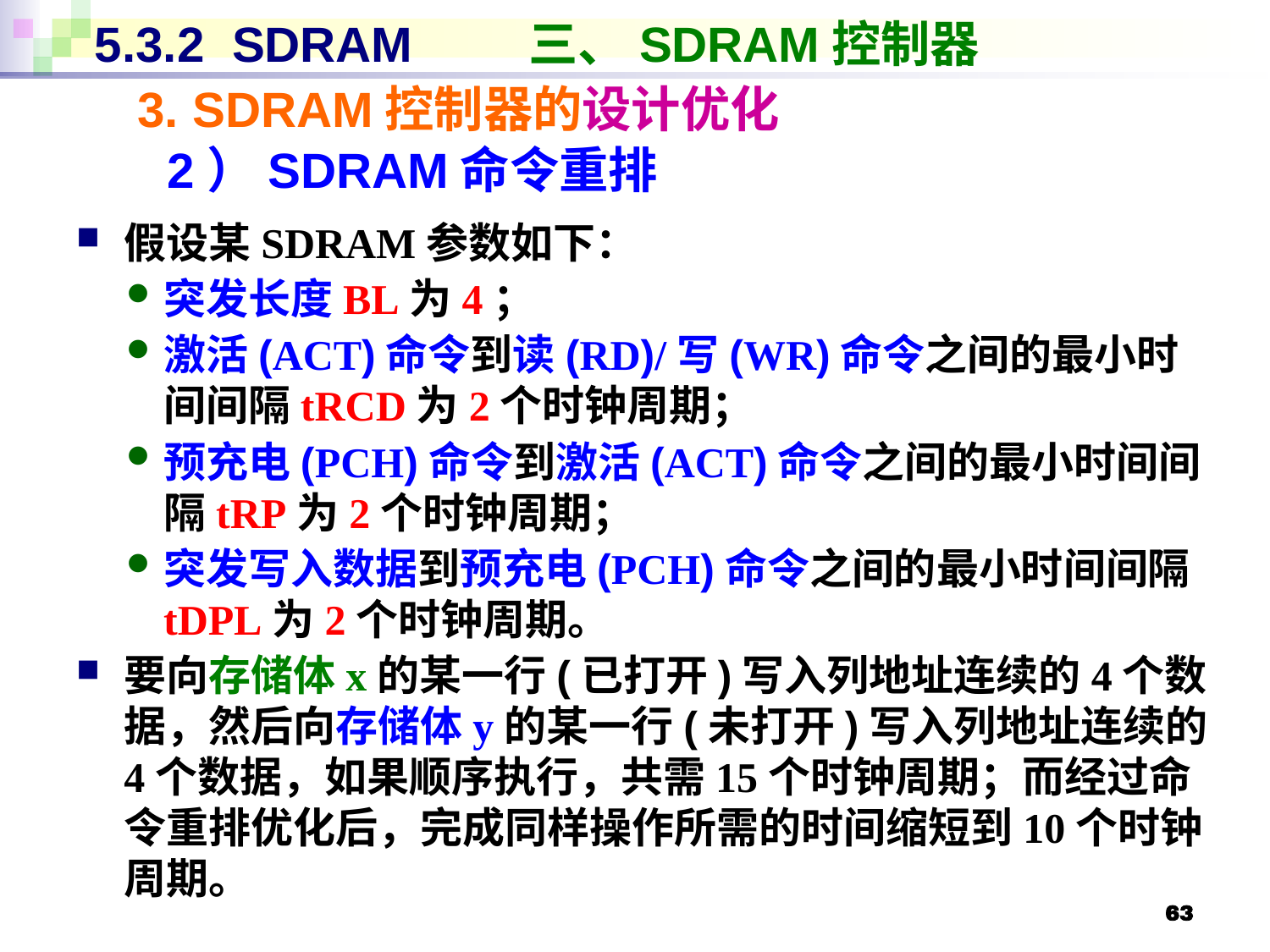

# 5.3.2  SDRAM	   三、SDRAM控制器
3. SDRAM控制器的设计优化
2）SDRAM命令重排
假设某SDRAM参数如下：
突发长度BL为4；
激活(ACT)命令到读(RD)/写(WR)命令之间的最小时间间隔tRCD为2个时钟周期；
预充电(PCH)命令到激活(ACT)命令之间的最小时间间隔tRP为2个时钟周期；
突发写入数据到预充电(PCH)命令之间的最小时间间隔tDPL为2个时钟周期。
要向存储体x的某一行(已打开)写入列地址连续的4个数据，然后向存储体y的某一行(未打开)写入列地址连续的4个数据，如果顺序执行，共需15个时钟周期；而经过命令重排优化后，完成同样操作所需的时间缩短到10个时钟周期。
63